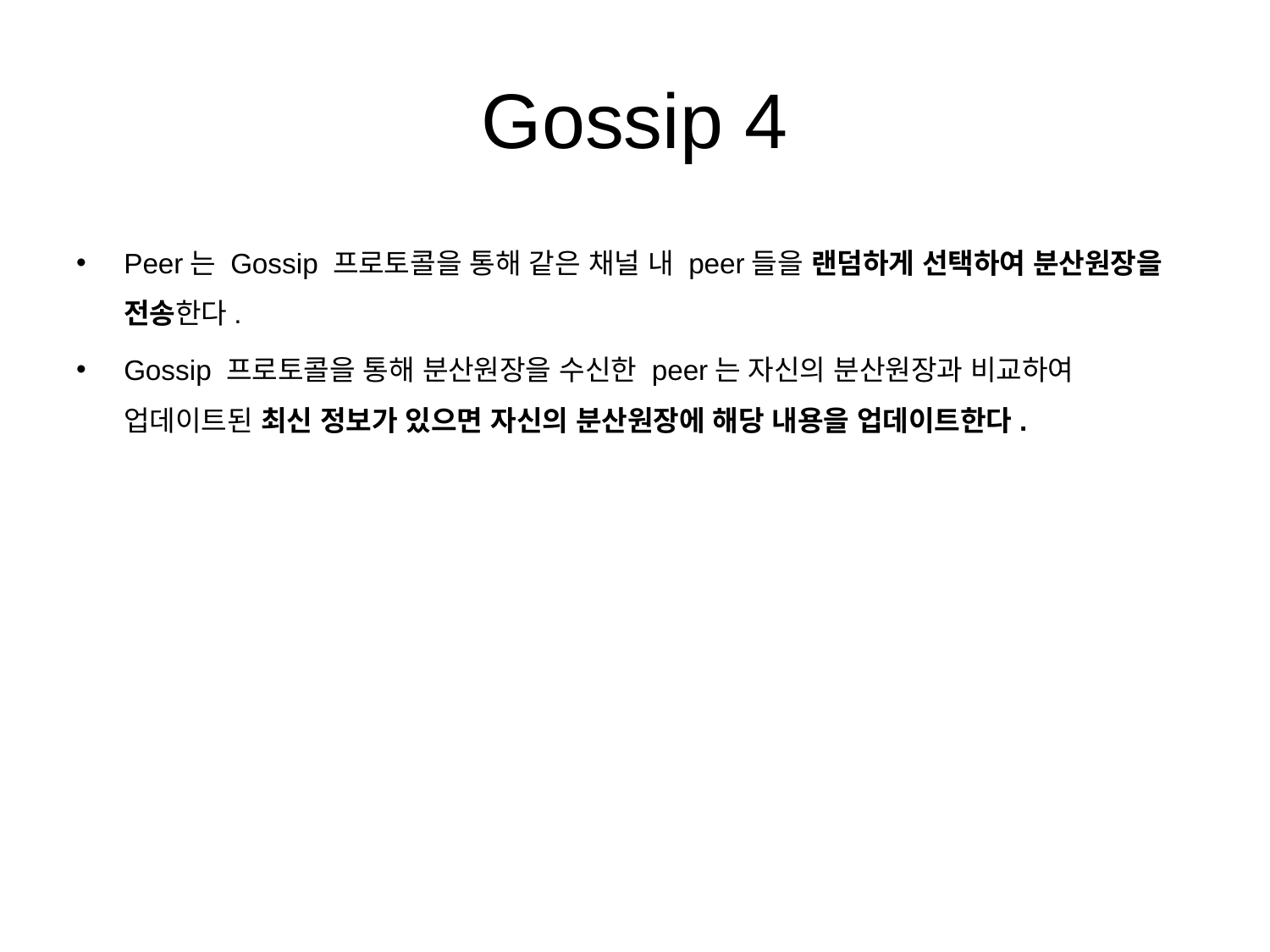

# Gossip 4
Peer는 Gossip 프로토콜을 통해 같은 채널 내 peer들을 랜덤하게 선택하여 분산원장을 전송한다.
Gossip 프로토콜을 통해 분산원장을 수신한 peer는 자신의 분산원장과 비교하여 업데이트된 최신 정보가 있으면 자신의 분산원장에 해당 내용을 업데이트한다.